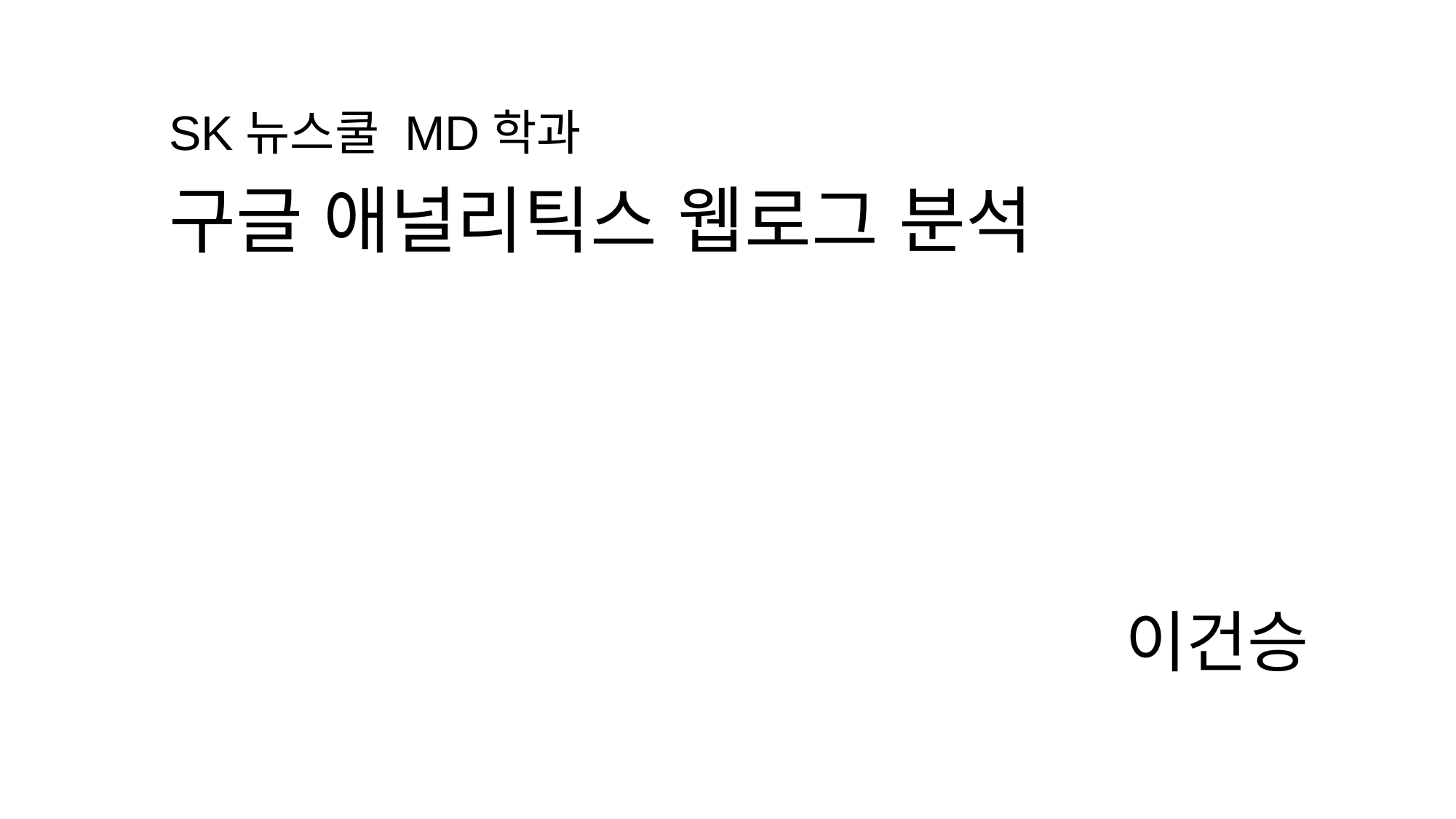

SK뉴스쿨 MD학과
구글 애널리틱스 웹로그 분석
이건승